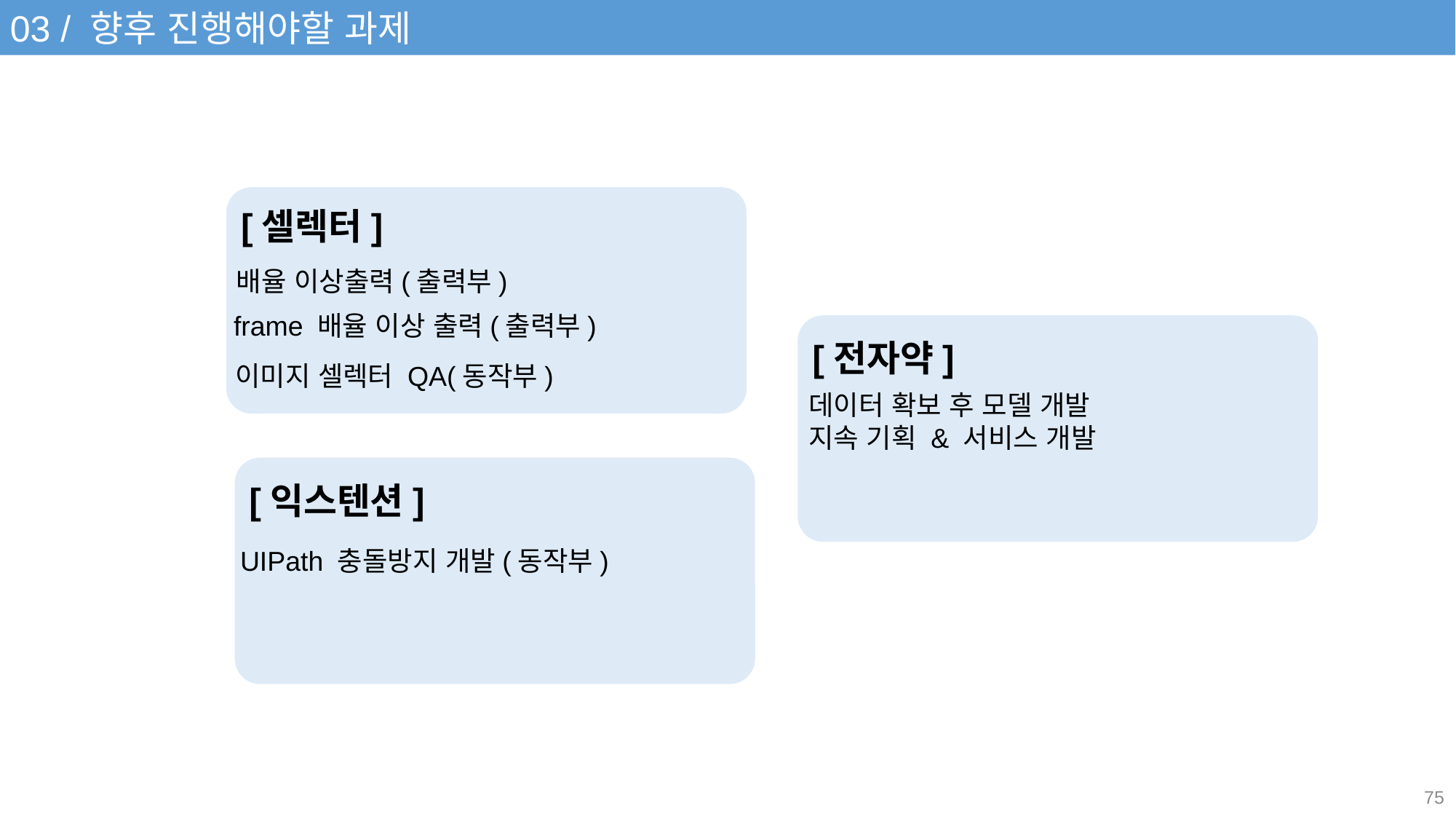

03 / 향후 진행해야할 과제

[셀렉터]
배율 이상출력(출력부)
frame 배율 이상 출력(출력부)

[전자약]
데이터 확보 후 모델 개발
지속 기획 & 서비스 개발
이미지 셀렉터 QA(동작부)

[익스텐션]
UIPath 충돌방지 개발(동작부)
75